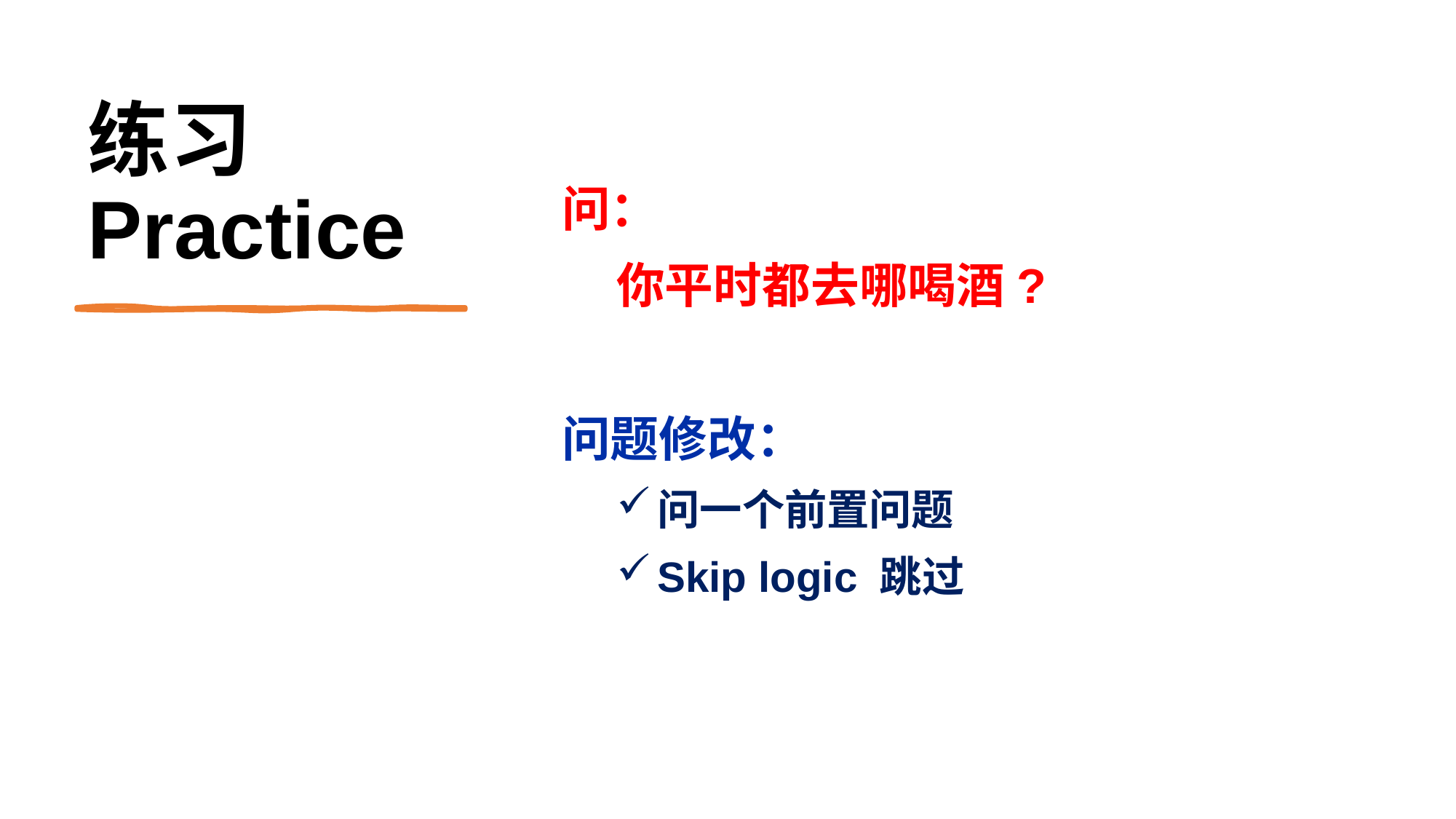

练习  Practice
问：
你平时都去哪喝酒?

问题修改：
问一个前置问题
Skip logic 跳过